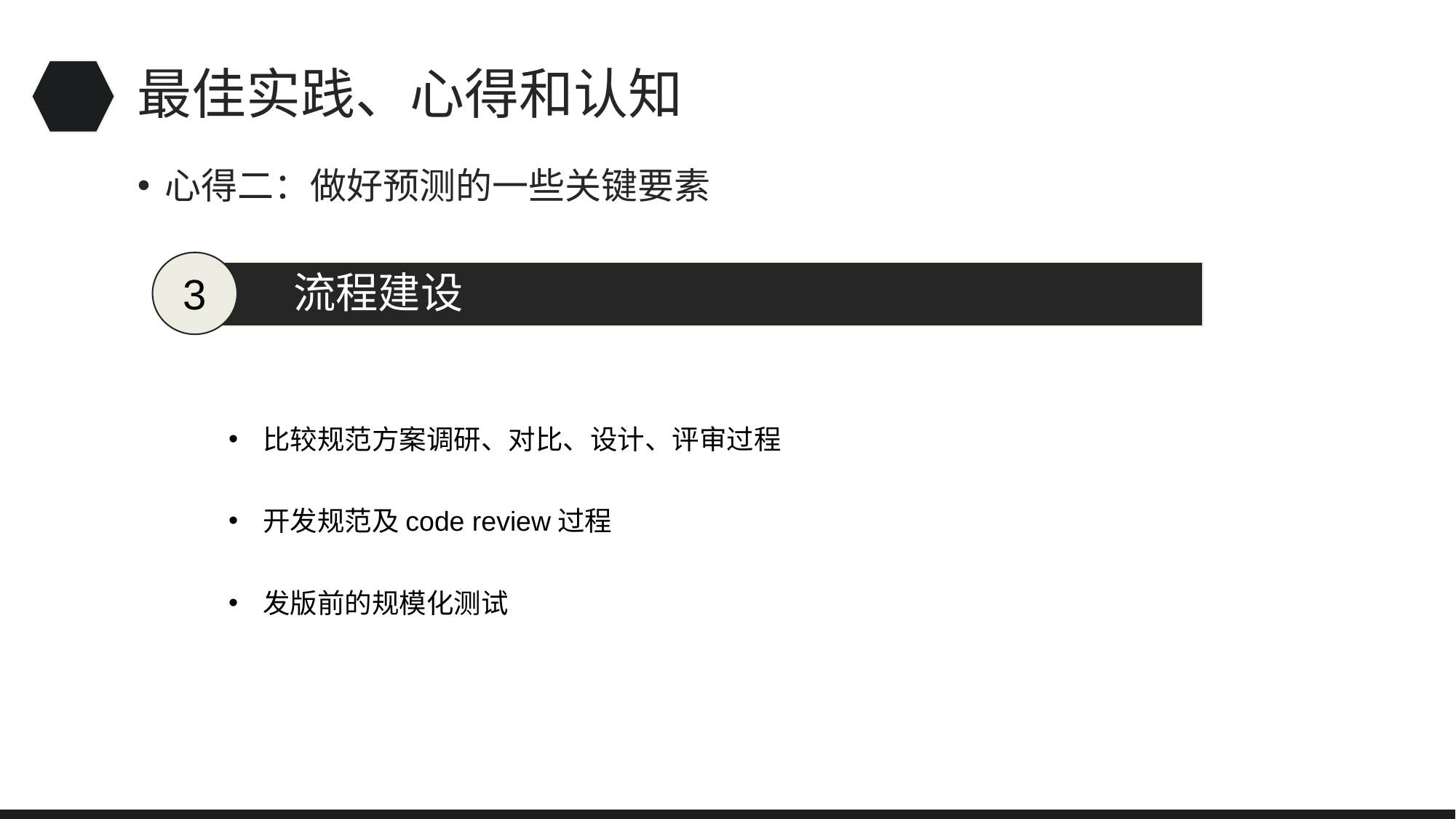

# 最佳实践、心得和认知
心得二：做好预测的一些关键要素

3
流程建设
比较规范⽅案调研、对⽐、设计、评审过程
开发规范及code review过程
发版前的规模化测试